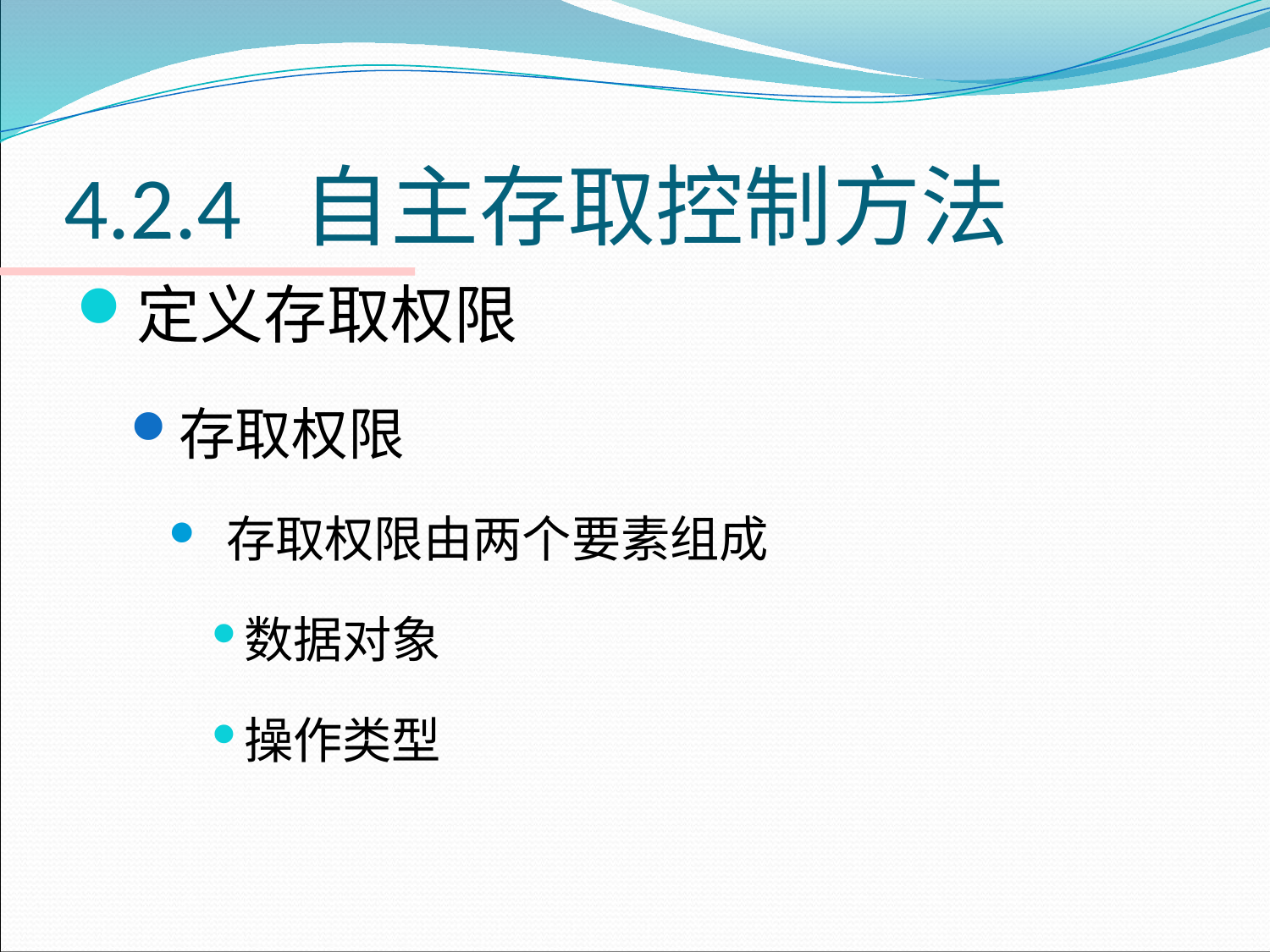

# 4.2.4  自主存取控制方法
定义存取权限
存取权限
 存取权限由两个要素组成
数据对象
操作类型

444